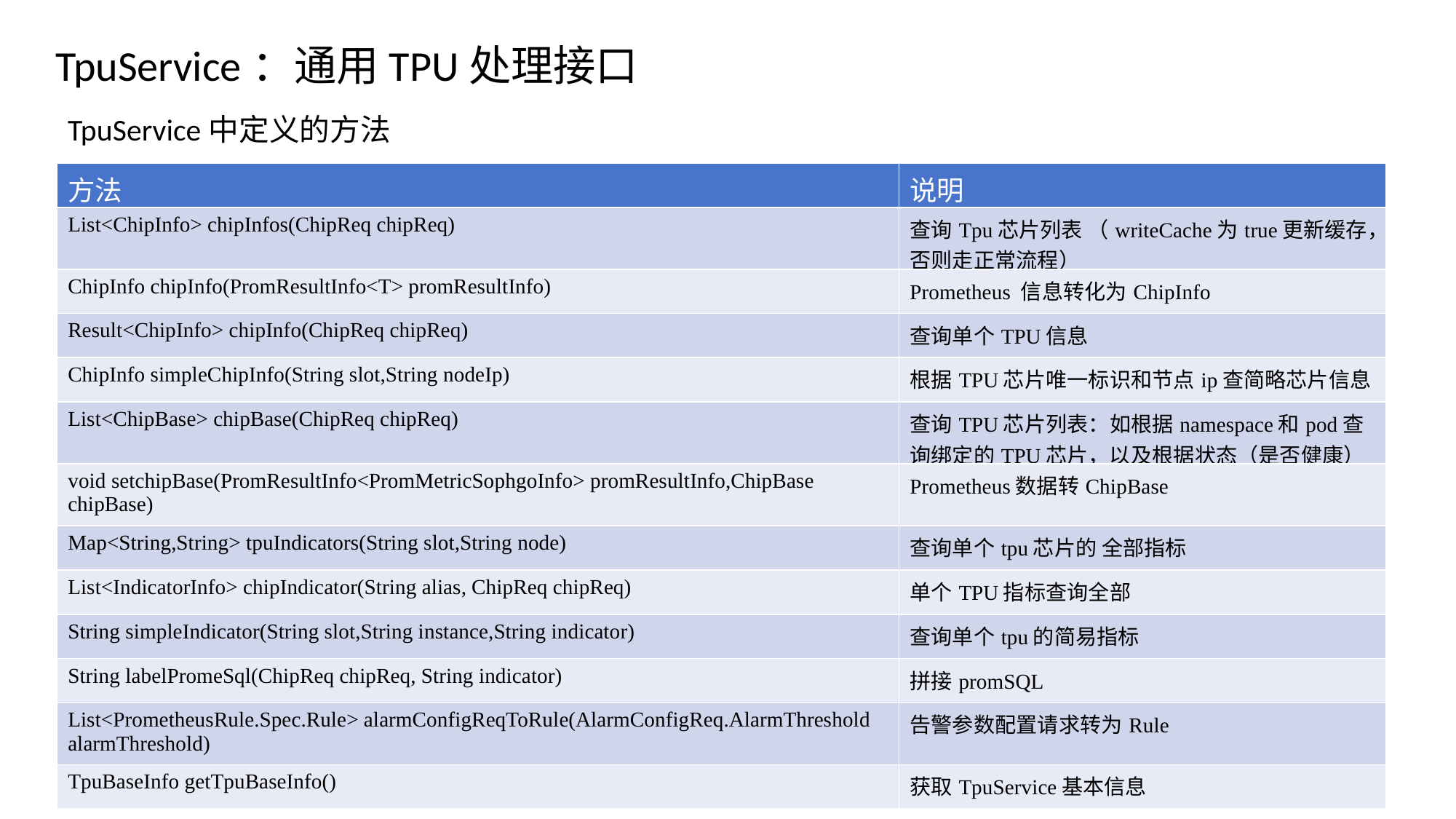

TpuService：通用TPU处理接口
TpuService中定义的方法
| 方法 | 说明 |
| --- | --- |
| List<ChipInfo> chipInfos(ChipReq chipReq) | 查询Tpu芯片列表 （writeCache为true更新缓存，否则走正常流程） |
| ChipInfo chipInfo(PromResultInfo<T> promResultInfo) | Prometheus 信息转化为ChipInfo |
| Result<ChipInfo> chipInfo(ChipReq chipReq) | 查询单个TPU信息 |
| ChipInfo simpleChipInfo(String slot,String nodeIp) | 根据TPU芯片唯一标识和节点ip查简略芯片信息 |
| List<ChipBase> chipBase(ChipReq chipReq) | 查询TPU芯片列表：如根据namespace和pod查询绑定的TPU芯片，以及根据状态（是否健康） |
| void setchipBase(PromResultInfo<PromMetricSophgoInfo> promResultInfo,ChipBase chipBase) | Prometheus数据转ChipBase |
| Map<String,String> tpuIndicators(String slot,String node) | 查询单个tpu芯片的 全部指标 |
| List<IndicatorInfo> chipIndicator(String alias, ChipReq chipReq) | 单个TPU指标查询全部 |
| String simpleIndicator(String slot,String instance,String indicator) | 查询单个tpu的简易指标 |
| String labelPromeSql(ChipReq chipReq, String indicator) | 拼接promSQL |
| List<PrometheusRule.Spec.Rule> alarmConfigReqToRule(AlarmConfigReq.AlarmThreshold alarmThreshold) | 告警参数配置请求转为Rule |
| TpuBaseInfo getTpuBaseInfo() | 获取TpuService基本信息 |